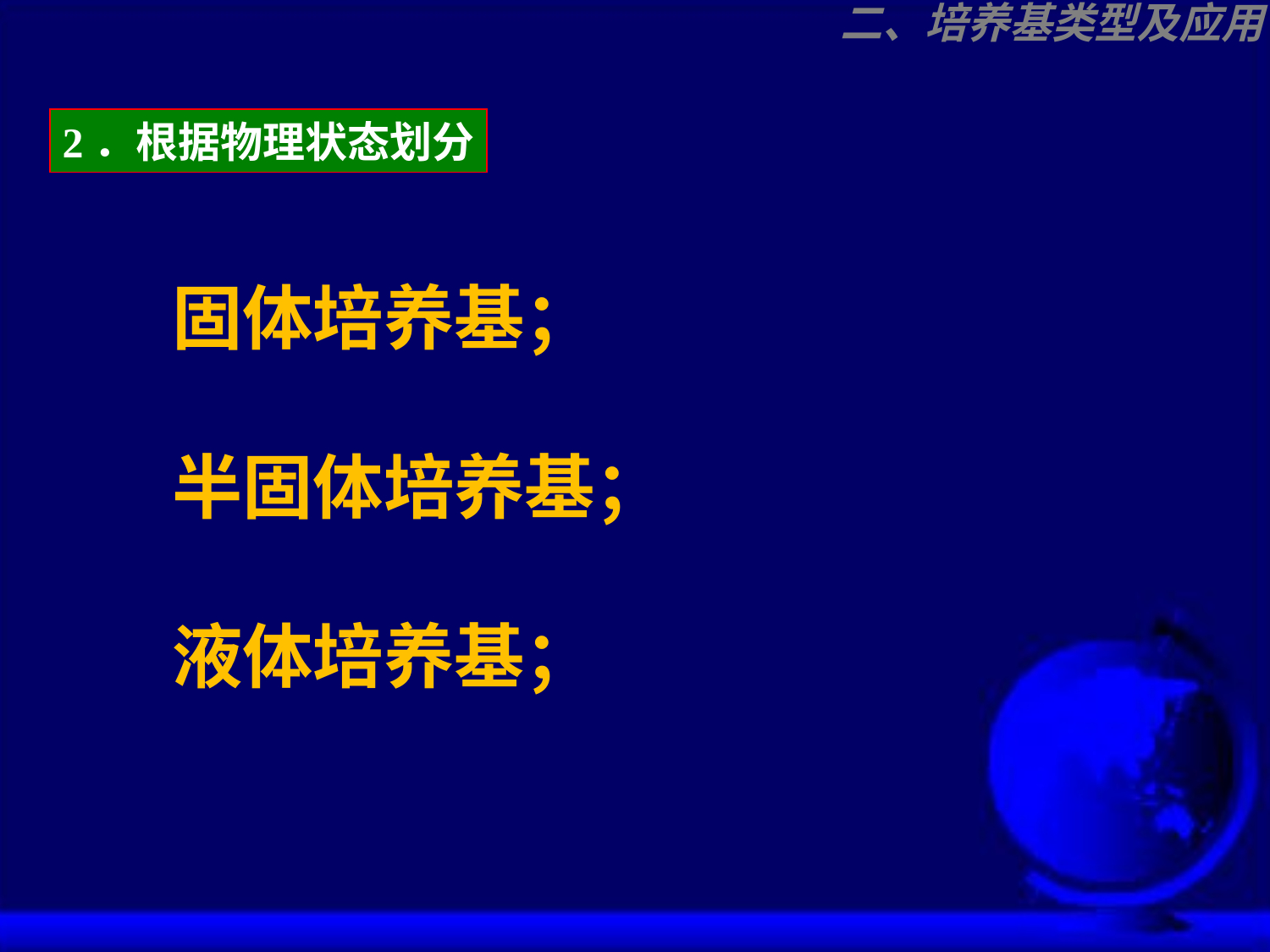

二、培养基类型及应用
2．根据物理状态划分
固体培养基；

半固体培养基；

液体培养基；